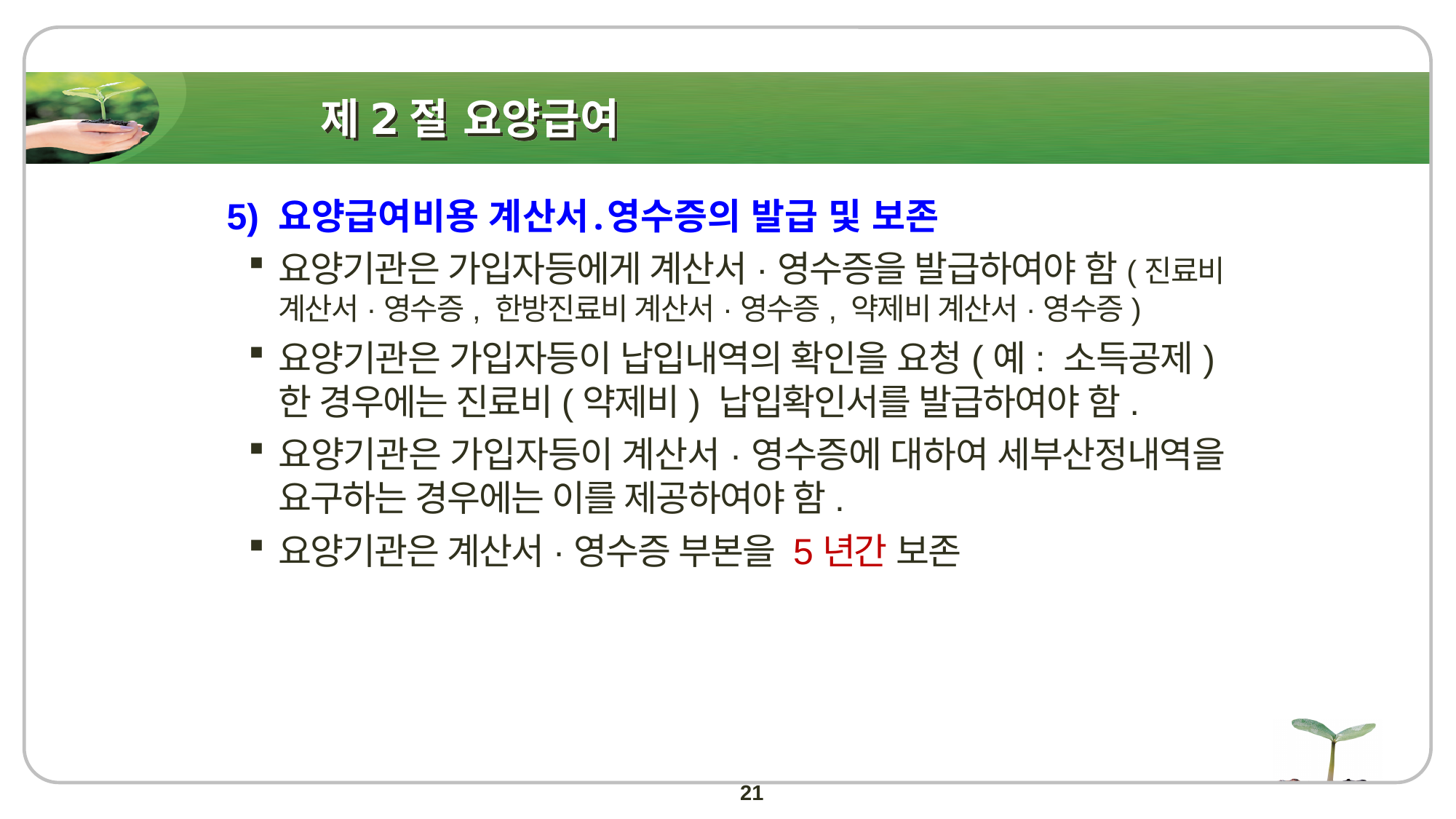

# 제2절 요양급여
5) 요양급여비용 계산서․영수증의 발급 및 보존
요양기관은 가입자등에게 계산서·영수증을 발급하여야 함(진료비 계산서·영수증, 한방진료비 계산서·영수증, 약제비 계산서·영수증)
요양기관은 가입자등이 납입내역의 확인을 요청(예: 소득공제)한 경우에는 진료비(약제비) 납입확인서를 발급하여야 함.
요양기관은 가입자등이 계산서·영수증에 대하여 세부산정내역을 요구하는 경우에는 이를 제공하여야 함.
요양기관은 계산서·영수증 부본을 5년간 보존
21